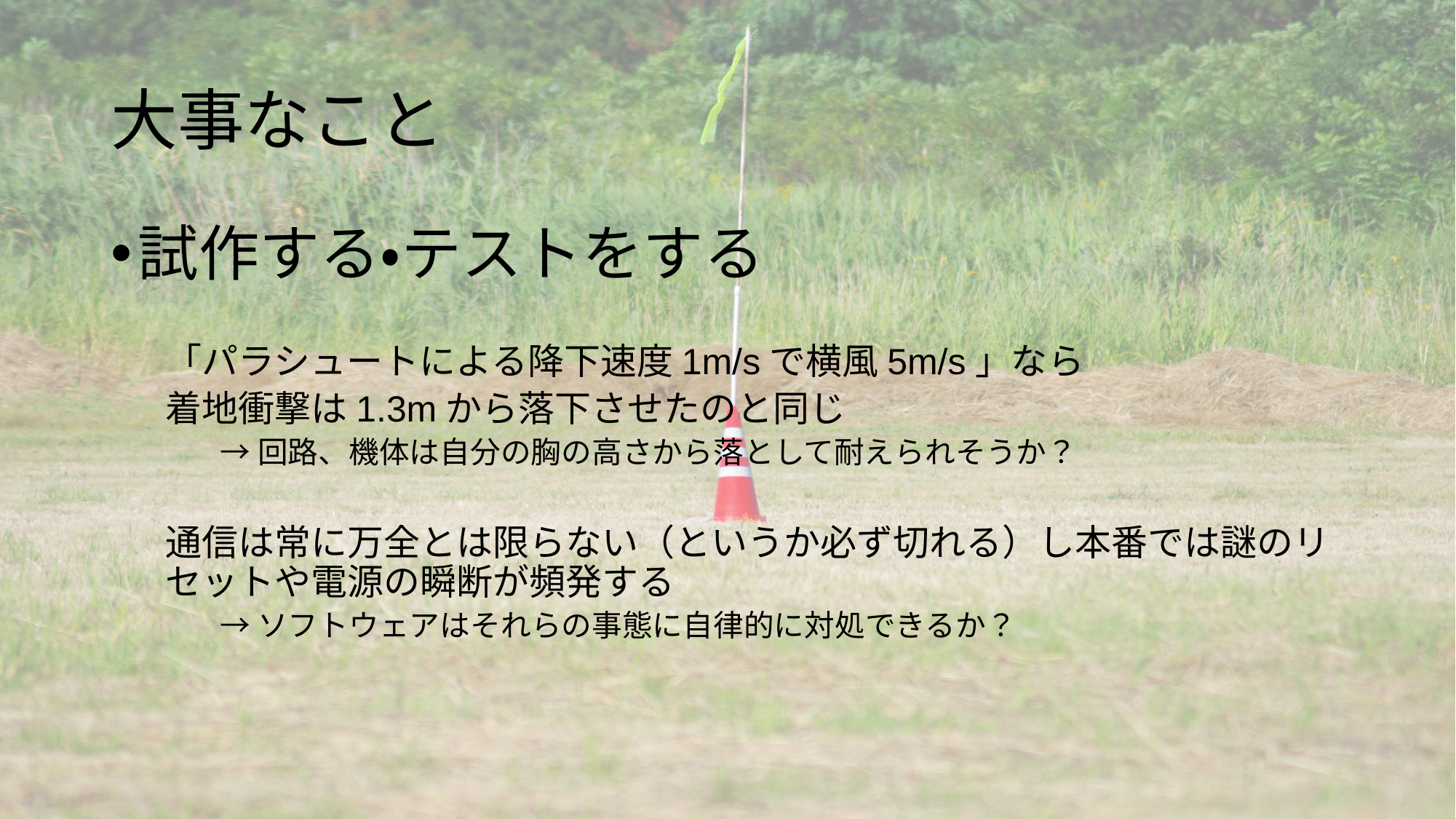

# 大事なこと
試作する・テストをする

「パラシュートによる降下速度1m/sで横風5m/s」なら
着地衝撃は1.3mから落下させたのと同じ
→回路、機体は自分の胸の高さから落として耐えられそうか？

通信は常に万全とは限らない（というか必ず切れる）し本番では謎のリセットや電源の瞬断が頻発する
→ソフトウェアはそれらの事態に自律的に対処できるか？